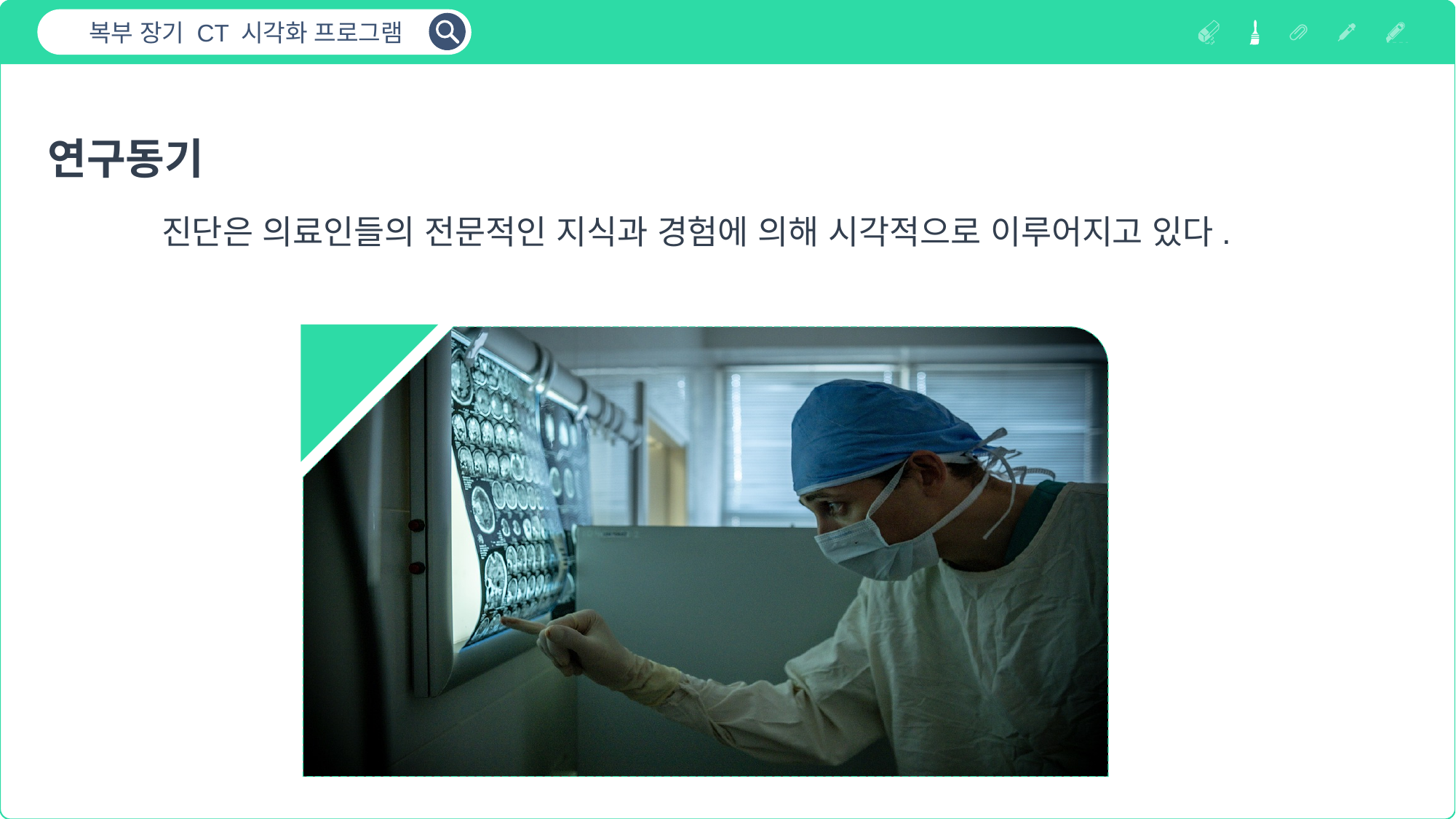

복부 장기 CT 시각화 프로그램

연구동기

진단은 의료인들의 전문적인 지식과 경험에 의해 시각적으로 이루어지고 있다.